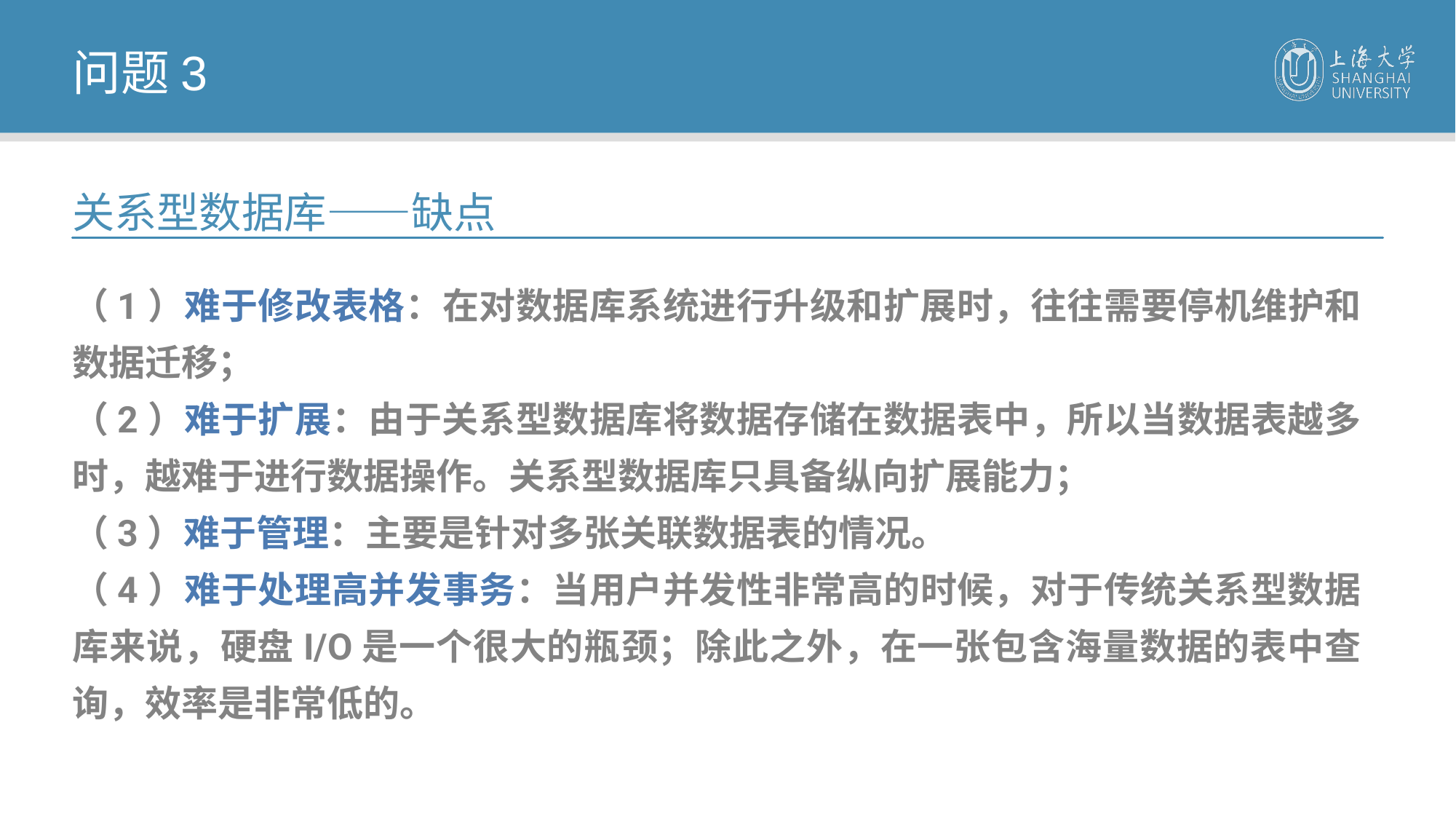

问题3
关系型数据库——缺点
（1）难于修改表格：在对数据库系统进行升级和扩展时，往往需要停机维护和数据迁移；
（2）难于扩展：由于关系型数据库将数据存储在数据表中，所以当数据表越多时，越难于进行数据操作。关系型数据库只具备纵向扩展能力；
（3）难于管理：主要是针对多张关联数据表的情况。
（4）难于处理高并发事务：当用户并发性非常高的时候，对于传统关系型数据库来说，硬盘I/O是一个很大的瓶颈；除此之外，在一张包含海量数据的表中查询，效率是非常低的。